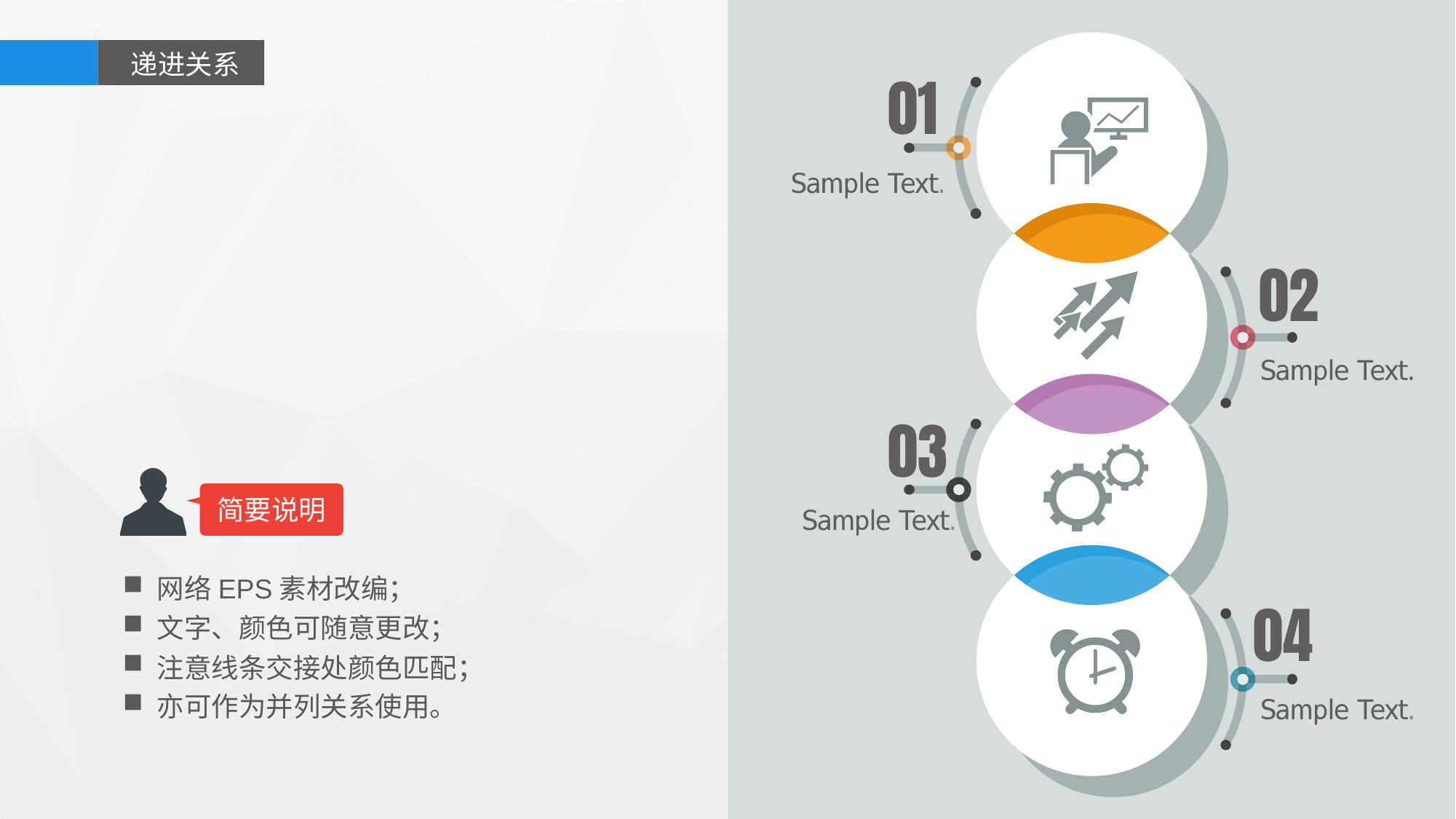

递进关系
01

Sample Text.

02

Sample Text.

03

简要说明

Sample Text.

网络EPS素材改编；
文字、颜色可随意更改；
注意线条交接处颜色匹配；
亦可作为并列关系使用。

04

Sample Text.